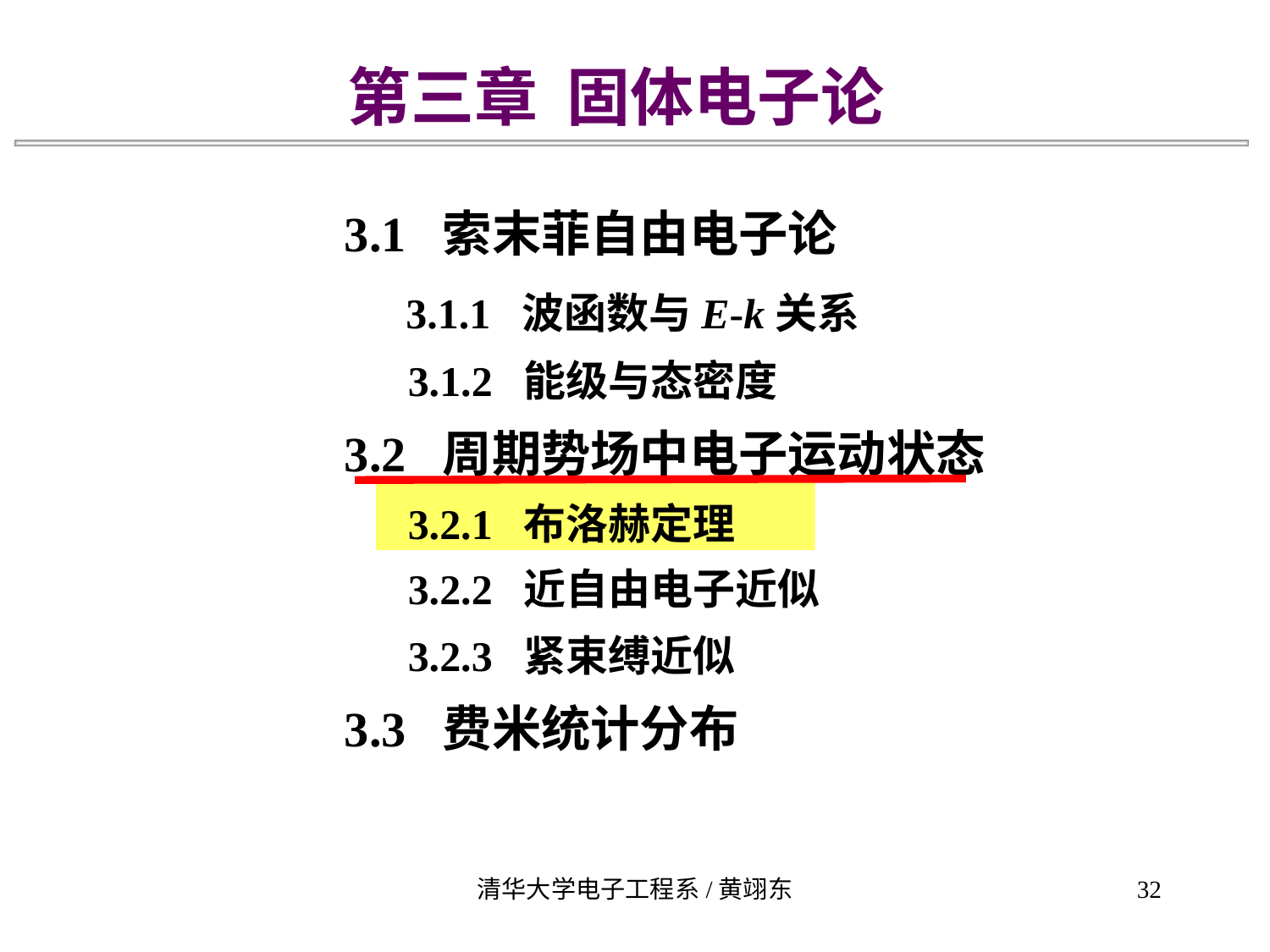

第三章  固体电子论

3.1  索末菲自由电子论
     3.1.1  波函数与E-k关系
      3.1.2  能级与态密度
3.2  周期势场中电子运动状态
      3.2.1  布洛赫定理
      3.2.2  近自由电子近似
      3.2.3  紧束缚近似
3.3  费米统计分布

清华大学电子工程系/黄翊东
32